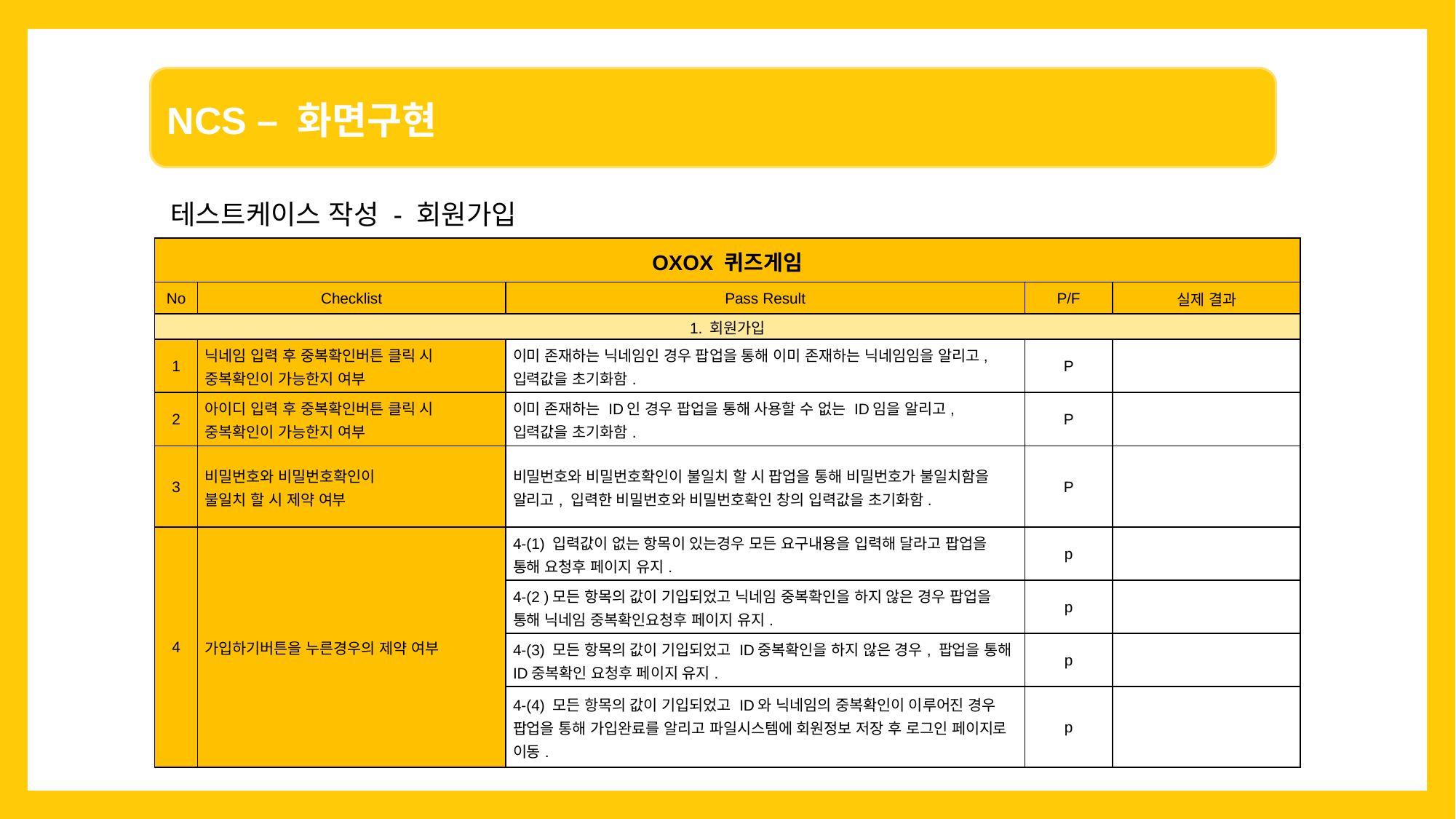

NCS – 화면구현
테스트케이스 작성 - 회원가입
| OXOX 퀴즈게임 |  |  |  |  |
| --- | --- | --- | --- | --- |
| No | Checklist | Pass Result | P/F | 실제 결과 |
| 1. 회원가입 |  |  |  |  |
| 1 | 닉네임 입력 후 중복확인버튼 클릭 시 중복확인이 가능한지 여부 | 이미 존재하는 닉네임인 경우 팝업을 통해 이미 존재하는 닉네임임을 알리고, 입력값을 초기화함. | P |  |
| 2 | 아이디 입력 후 중복확인버튼 클릭 시 중복확인이 가능한지 여부 | 이미 존재하는 ID인 경우 팝업을 통해 사용할 수 없는 ID임을 알리고, 입력값을 초기화함. | P |  |
| 3 | 비밀번호와 비밀번호확인이 불일치 할 시 제약 여부 | 비밀번호와 비밀번호확인이 불일치 할 시 팝업을 통해 비밀번호가 불일치함을 알리고, 입력한 비밀번호와 비밀번호확인 창의 입력값을 초기화함. | P |  |
| 4 | 가입하기버튼을 누른경우의 제약 여부 | 4-(1) 입력값이 없는 항목이 있는경우 모든 요구내용을 입력해 달라고 팝업을 통해 요청후 페이지 유지. | p |  |
|  |  | 4-(2 )모든 항목의 값이 기입되었고 닉네임 중복확인을 하지 않은 경우 팝업을 통해 닉네임 중복확인요청후 페이지 유지. | p |  |
|  |  | 4-(3) 모든 항목의 값이 기입되었고 ID중복확인을 하지 않은 경우, 팝업을 통해 ID중복확인 요청후 페이지 유지. | p |  |
|  |  | 4-(4) 모든 항목의 값이 기입되었고 ID와 닉네임의 중복확인이 이루어진 경우 팝업을 통해 가입완료를 알리고 파일시스템에 회원정보 저장 후 로그인 페이지로 이동. | p |  |